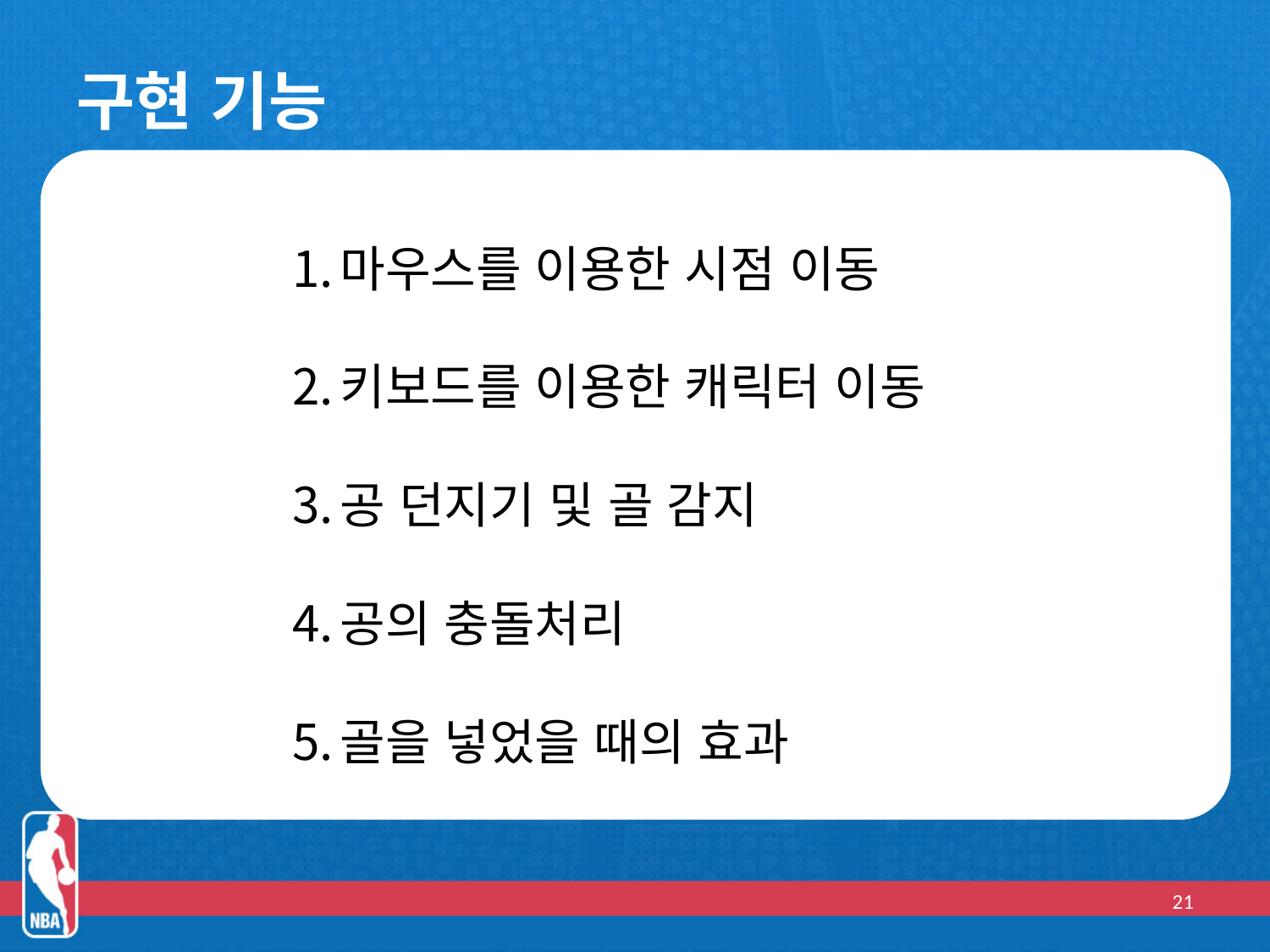

# 구현 기능

마우스를 이용한 시점 이동
키보드를 이용한 캐릭터 이동
공 던지기 및 골 감지
공의 충돌처리
골을 넣었을 때의 효과
21